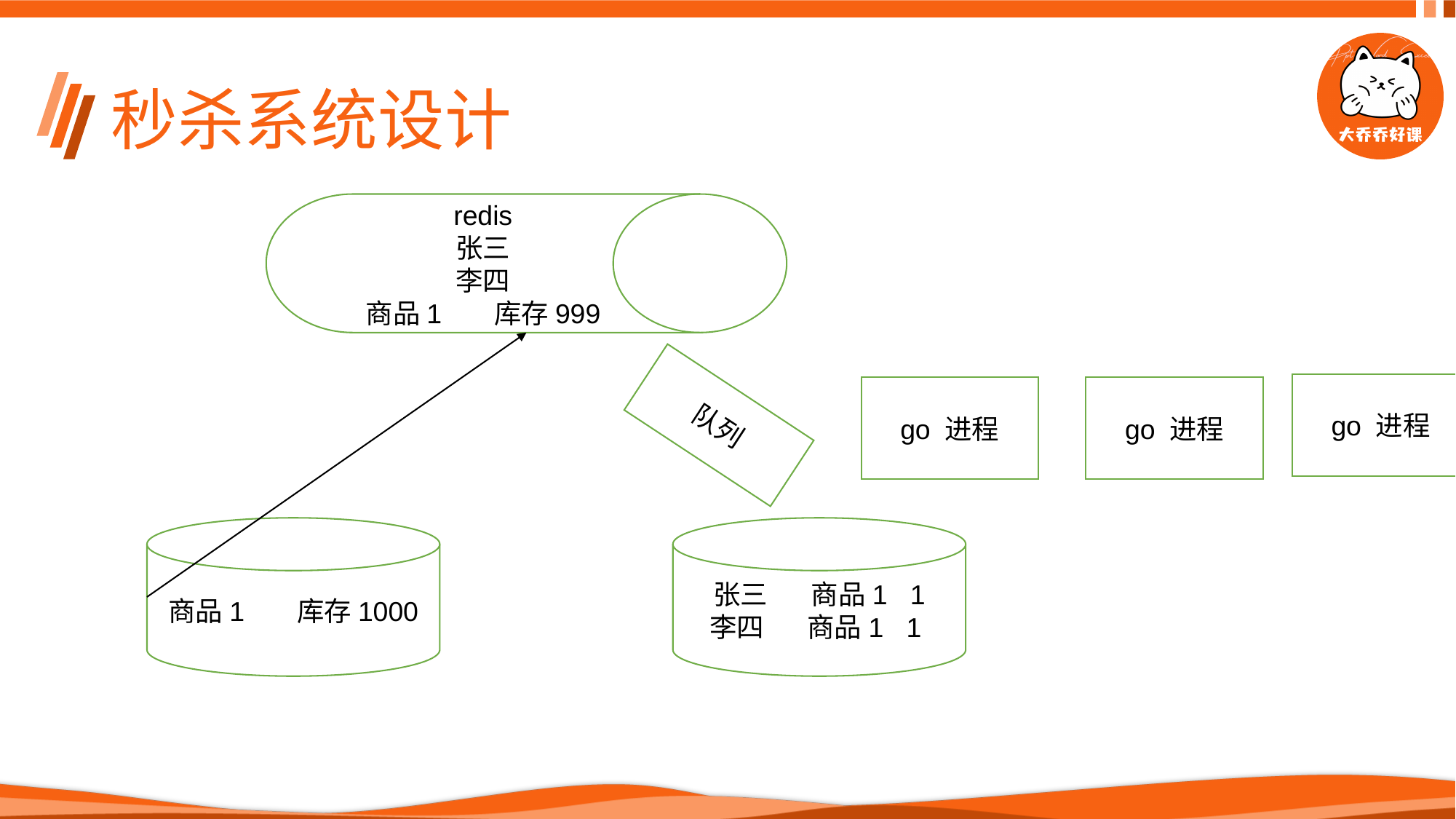

# 秒杀系统设计
redis
张三
李四
商品1      库存999
go 进程
go 进程
go 进程
队列
商品1      库存1000
张三       商品1   1
李四       商品1   1